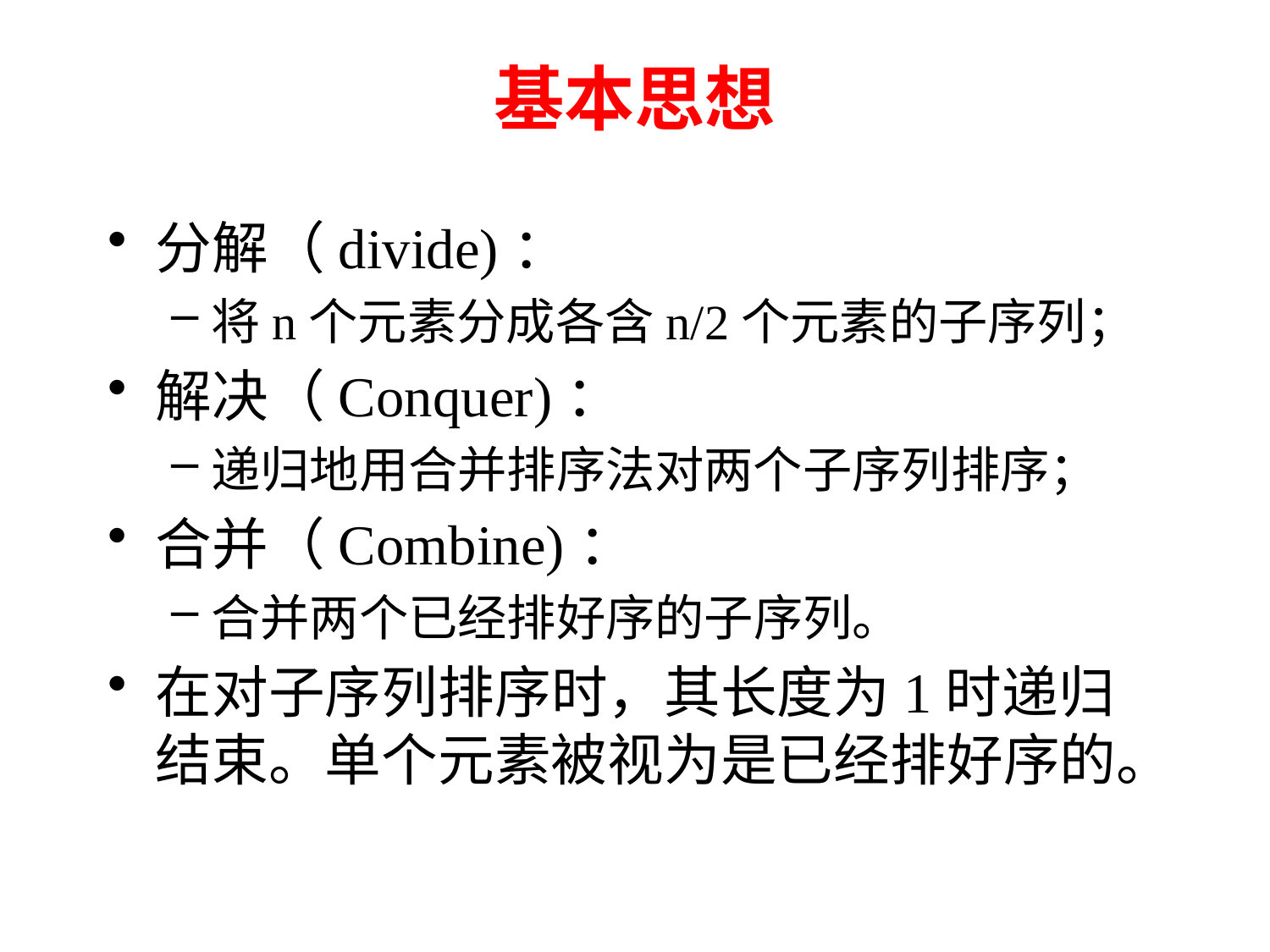

# 基本思想
分解（divide)：
将n个元素分成各含n/2个元素的子序列；
解决（Conquer)：
递归地用合并排序法对两个子序列排序；
合并（Combine)：
合并两个已经排好序的子序列。
在对子序列排序时，其长度为1时递归结束。单个元素被视为是已经排好序的。